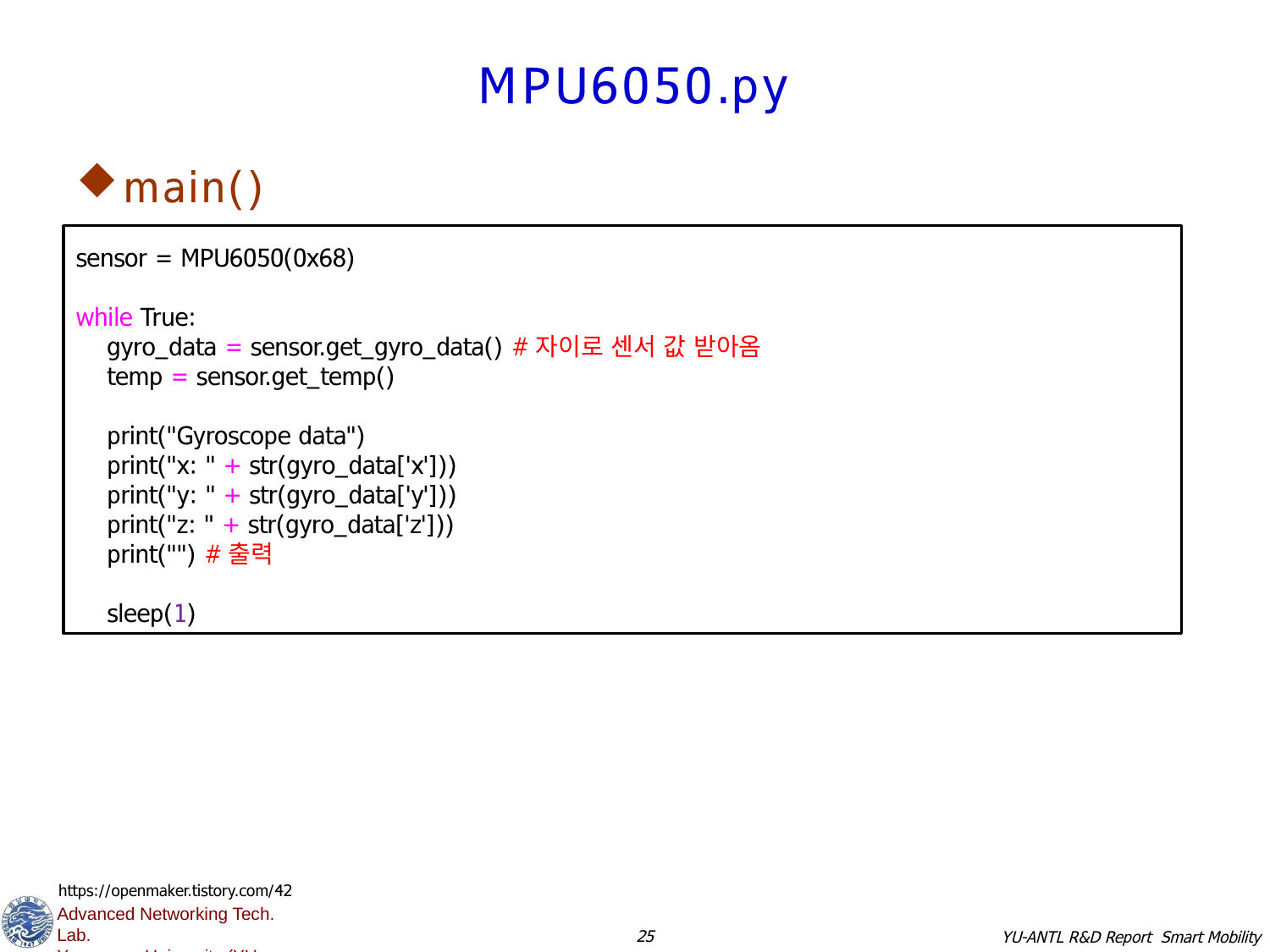

# MPU6050.py
main()

sensor = MPU6050(0x68)

while True:
    gyro_data = sensor.get_gyro_data() #자이로 센서 값 받아옴
    temp = sensor.get_temp()

    print("Gyroscope data")
    print("x: " + str(gyro_data['x']))
    print("y: " + str(gyro_data['y']))
    print("z: " + str(gyro_data['z']))
    print("") #출력

    sleep(1)
https://openmaker.tistory.com/42